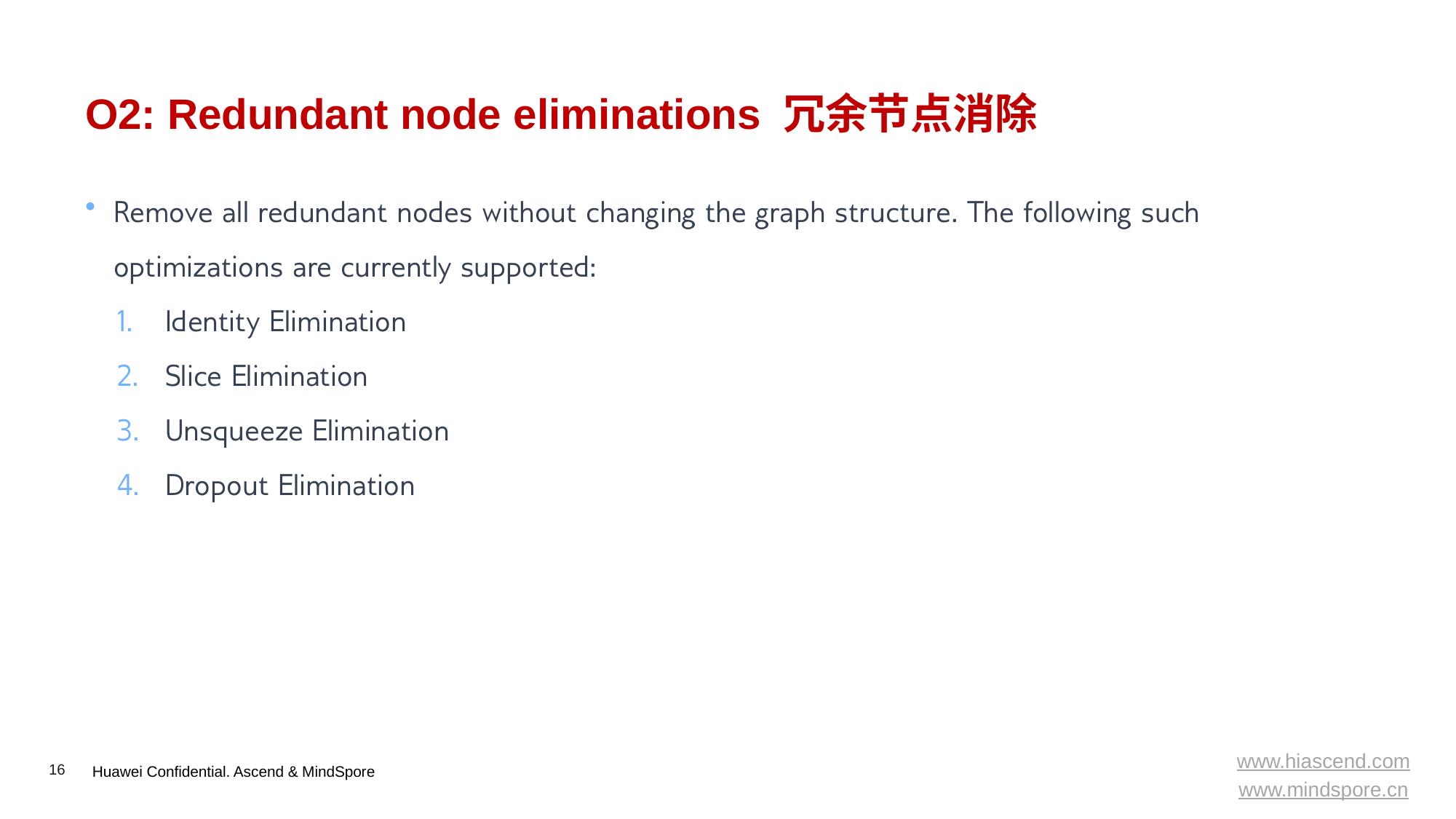

# O2: Redundant node eliminations 冗余节点消除
Remove all redundant nodes without changing the graph structure. The following such optimizations are currently supported:
Identity Elimination
Slice Elimination
Unsqueeze Elimination
Dropout Elimination